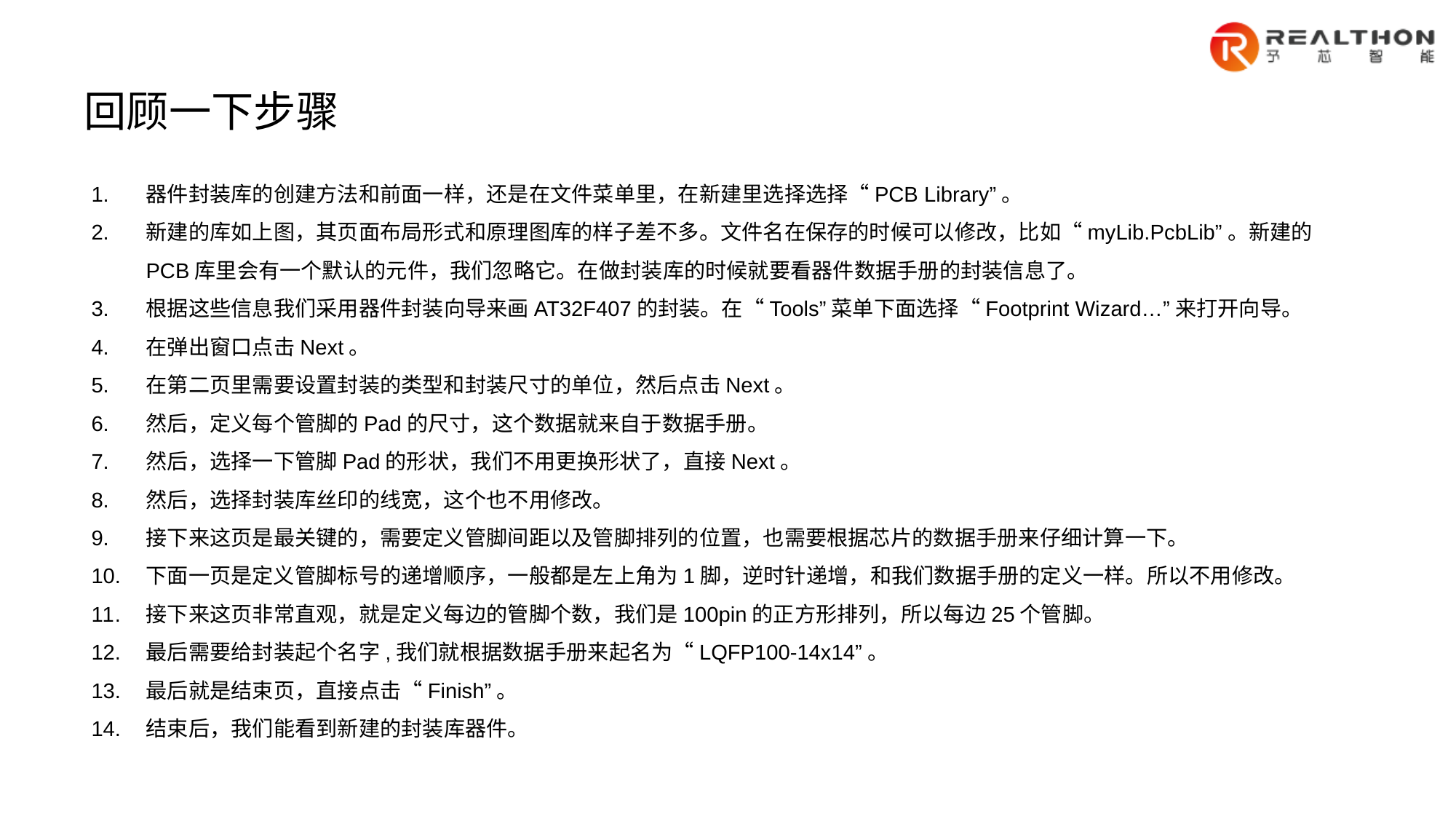

回顾一下步骤
器件封装库的创建方法和前面一样，还是在文件菜单里，在新建里选择选择“PCB Library”。
新建的库如上图，其页面布局形式和原理图库的样子差不多。文件名在保存的时候可以修改，比如“myLib.PcbLib”。新建的PCB库里会有一个默认的元件，我们忽略它。在做封装库的时候就要看器件数据手册的封装信息了。
根据这些信息我们采用器件封装向导来画AT32F407的封装。在“Tools”菜单下面选择“Footprint Wizard…”来打开向导。
在弹出窗口点击Next。
在第二页里需要设置封装的类型和封装尺寸的单位，然后点击Next。
然后，定义每个管脚的Pad的尺寸，这个数据就来自于数据手册。
然后，选择一下管脚Pad的形状，我们不用更换形状了，直接Next。
然后，选择封装库丝印的线宽，这个也不用修改。
接下来这页是最关键的，需要定义管脚间距以及管脚排列的位置，也需要根据芯片的数据手册来仔细计算一下。
下面一页是定义管脚标号的递增顺序，一般都是左上角为1脚，逆时针递增，和我们数据手册的定义一样。所以不用修改。
接下来这页非常直观，就是定义每边的管脚个数，我们是100pin的正方形排列，所以每边25个管脚。
最后需要给封装起个名字,我们就根据数据手册来起名为“LQFP100-14x14”。
最后就是结束页，直接点击“Finish”。
结束后，我们能看到新建的封装库器件。